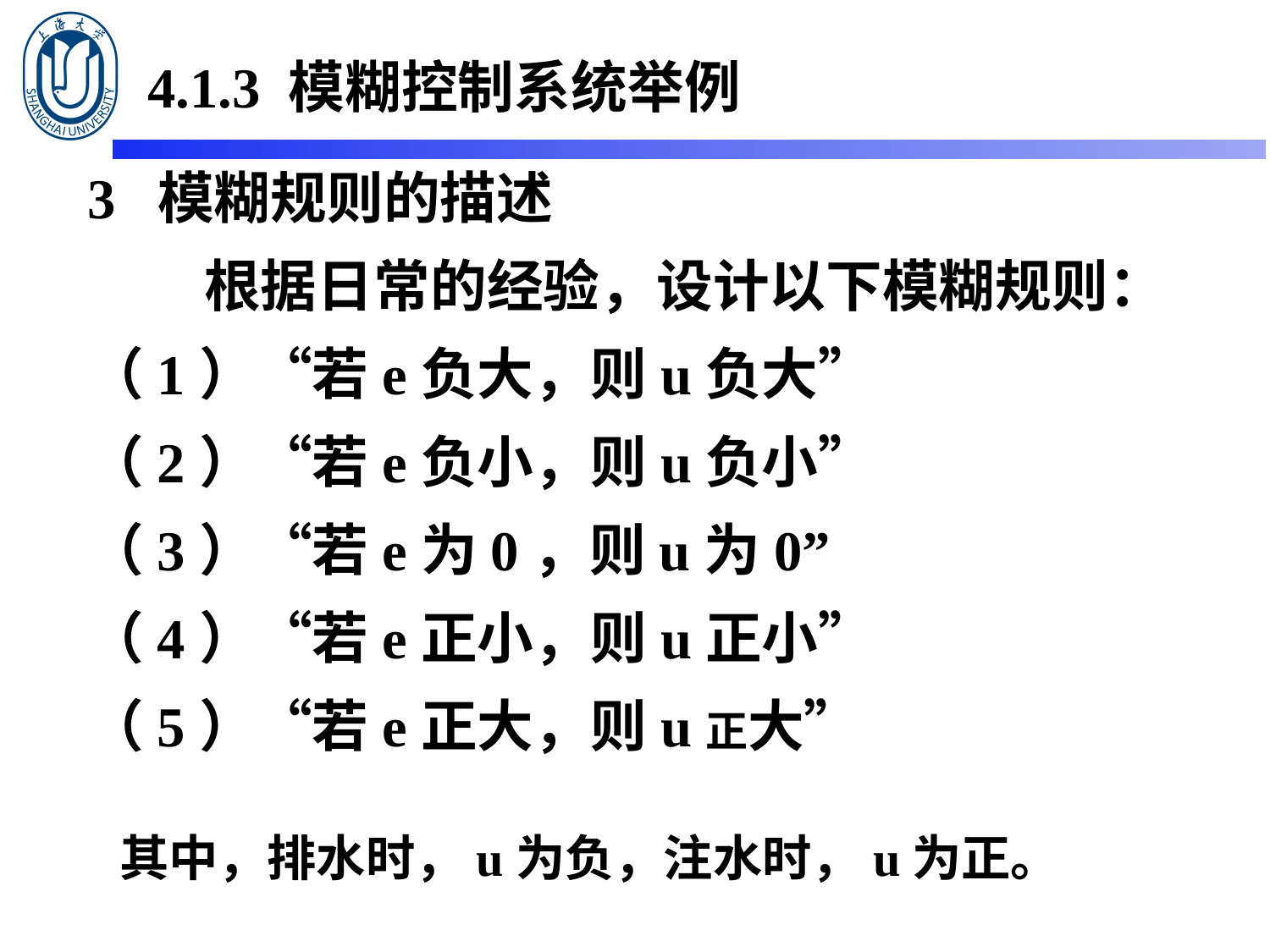

4.1.3 模糊控制系统举例
3  模糊规则的描述
        根据日常的经验，设计以下模糊规则：
（1）“若e负大，则u负大”
（2）“若e负小，则u负小”
（3）“若e为0，则u为0”
（4）“若e正小，则u正小”
（5）“若e正大，则u正大”
其中，排水时，u为负，注水时，u为正。